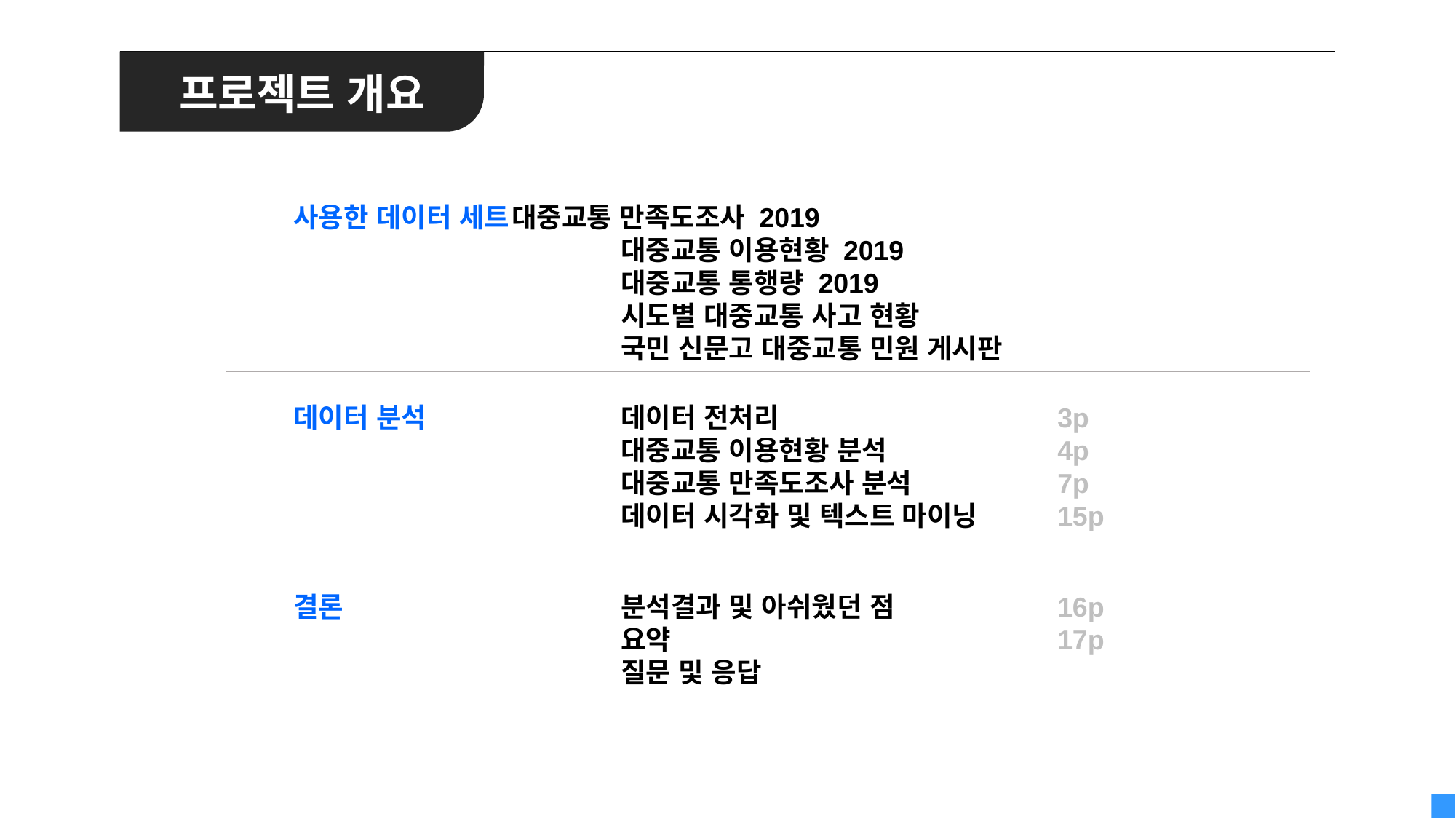

|  |
| --- |
프로젝트 개요
사용한 데이터 세트	대중교통 만족도조사 2019
			대중교통 이용현황 2019
			대중교통 통행량 2019
			시도별 대중교통 사고 현황
			국민 신문고 대중교통 민원 게시판
데이터 분석 		데이터 전처리			3p
			대중교통 이용현황 분석		4p
			대중교통 만족도조사 분석		7p
			데이터 시각화 및 텍스트 마이닝	15p
결론			분석결과 및 아쉬웠던 점		16p
			요약				17p		  		질문 및 응답